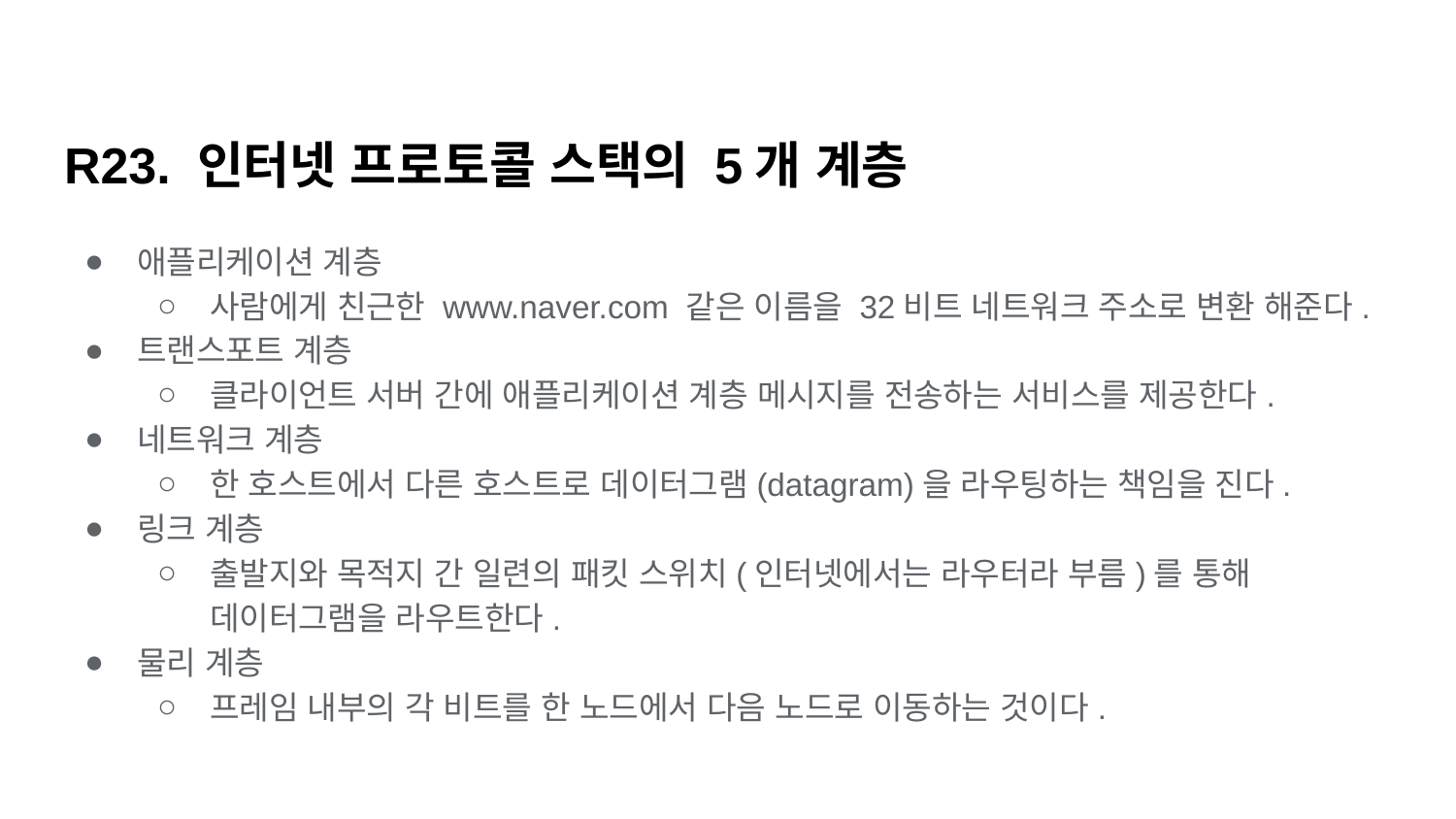

# R23. 인터넷 프로토콜 스택의 5개 계층
애플리케이션 계층
사람에게 친근한 www.naver.com 같은 이름을 32비트 네트워크 주소로 변환 해준다.
트랜스포트 계층
클라이언트 서버 간에 애플리케이션 계층 메시지를 전송하는 서비스를 제공한다.
네트워크 계층
한 호스트에서 다른 호스트로 데이터그램(datagram)을 라우팅하는 책임을 진다.
링크 계층
출발지와 목적지 간 일련의 패킷 스위치(인터넷에서는 라우터라 부름)를 통해 데이터그램을 라우트한다.
물리 계층
프레임 내부의 각 비트를 한 노드에서 다음 노드로 이동하는 것이다.